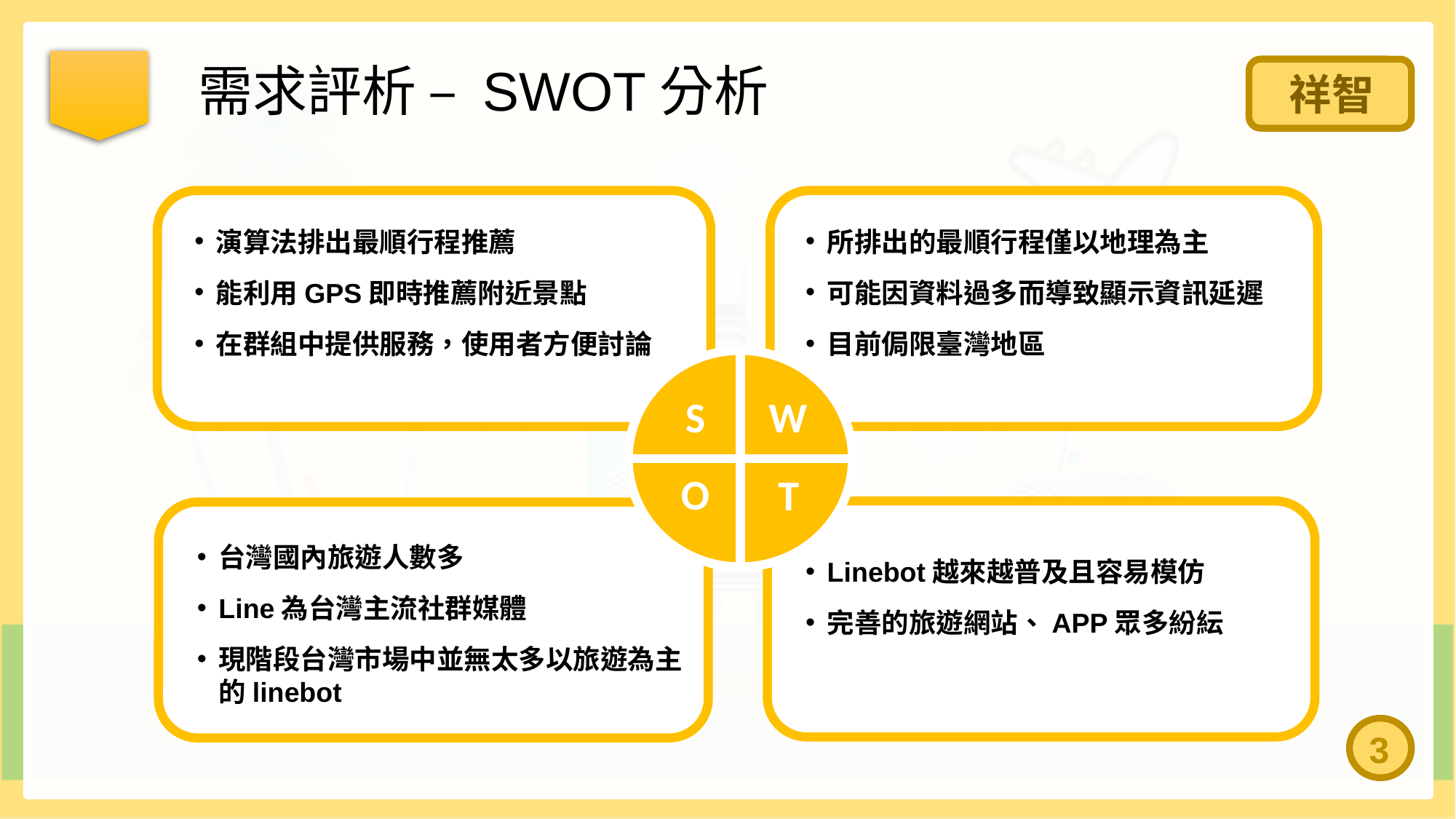

需求評析 – SWOT分析
祥智

演算法排出最順行程推薦
能利用GPS即時推薦附近景點
在群組中提供服務，使用者方便討論

所排出的最順行程僅以地理為主
可能因資料過多而導致顯示資訊延遲
目前侷限臺灣地區

S
W
O
T

Linebot越來越普及且容易模仿
完善的旅遊網站、APP眾多紛紜

台灣國內旅遊人數多
Line為台灣主流社群媒體
現階段台灣市場中並無太多以旅遊為主的linebot
3